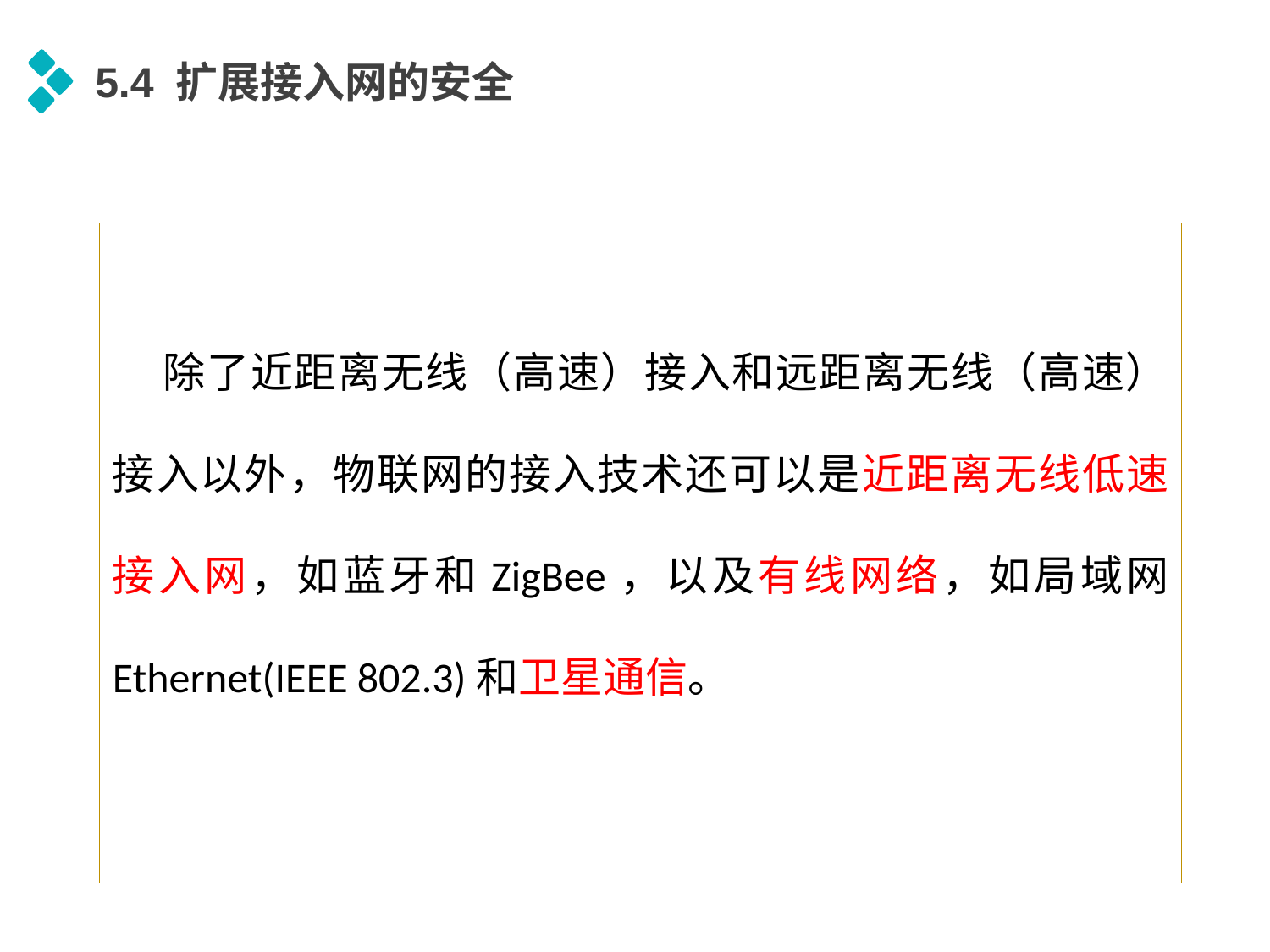

5.4 扩展接入网的安全

除了近距离无线（高速）接入和远距离无线（高速）接入以外，物联网的接入技术还可以是近距离无线低速接入网，如蓝牙和ZigBee，以及有线网络，如局域网 Ethernet(IEEE 802.3)和卫星通信。